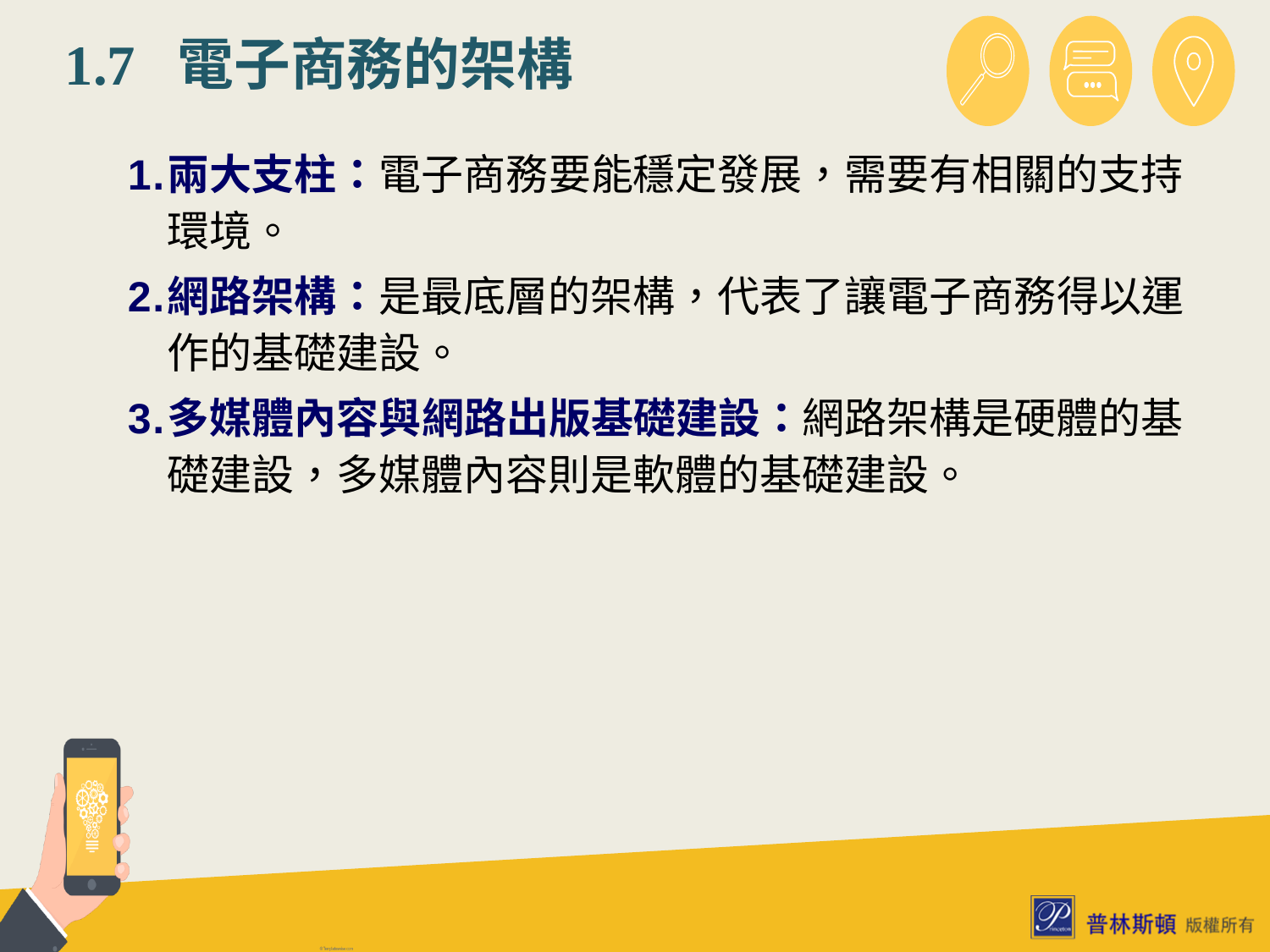

# 1.7  電子商務的架構
兩大支柱：電子商務要能穩定發展，需要有相關的支持環境。
網路架構：是最底層的架構，代表了讓電子商務得以運作的基礎建設。
多媒體內容與網路出版基礎建設：網路架構是硬體的基礎建設，多媒體內容則是軟體的基礎建設。